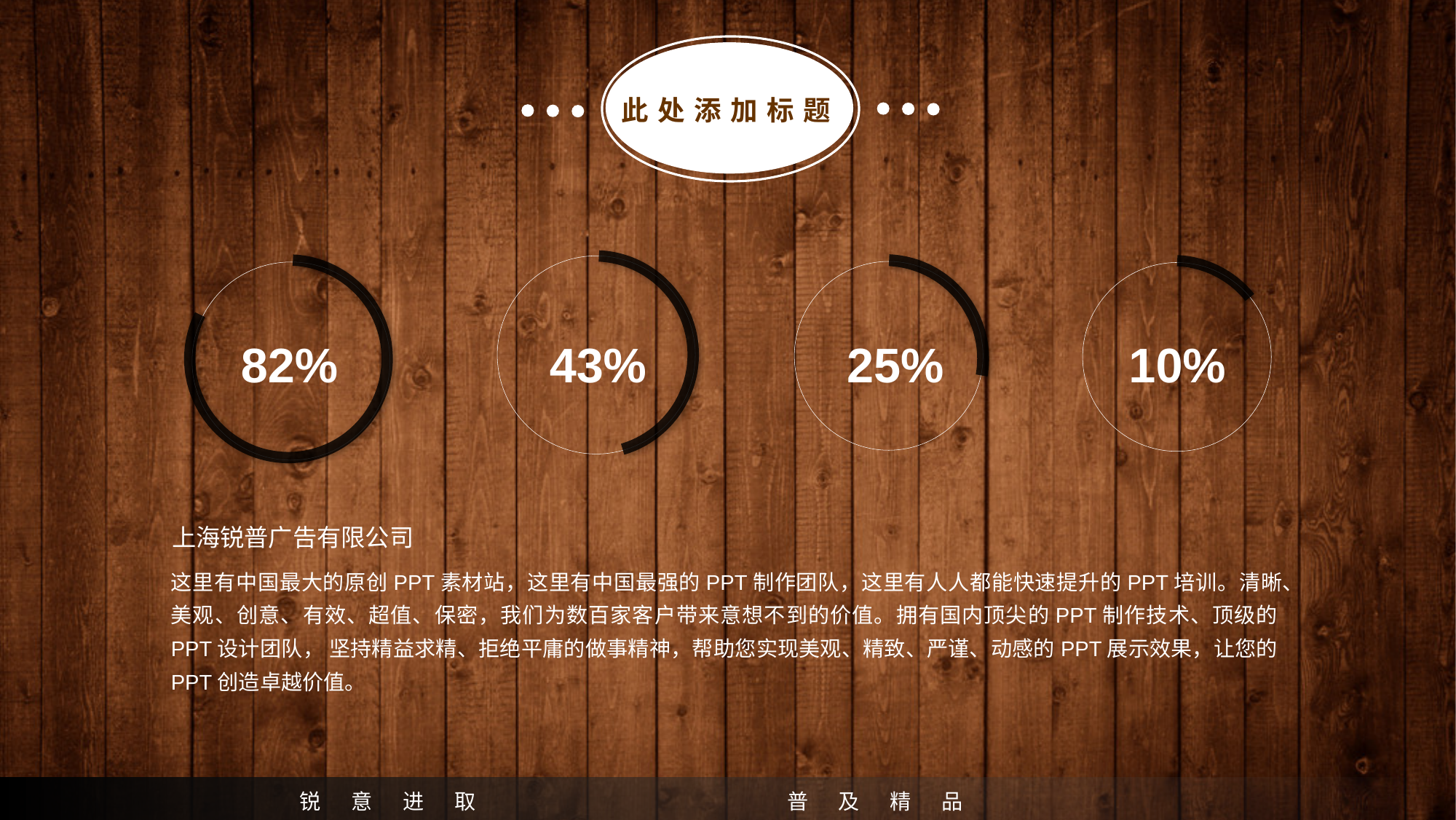

此处添加标题

43%

25%

82%

10%
上海锐普广告有限公司
这里有中国最大的原创PPT素材站，这里有中国最强的PPT制作团队，这里有人人都能快速提升的PPT培训。清晰、美观、创意、有效、超值、保密，我们为数百家客户带来意想不到的价值。拥有国内顶尖的PPT制作技术、顶级的PPT设计团队， 坚持精益求精、拒绝平庸的做事精神，帮助您实现美观、精致、严谨、动感的PPT展示效果，让您的PPT创造卓越价值。